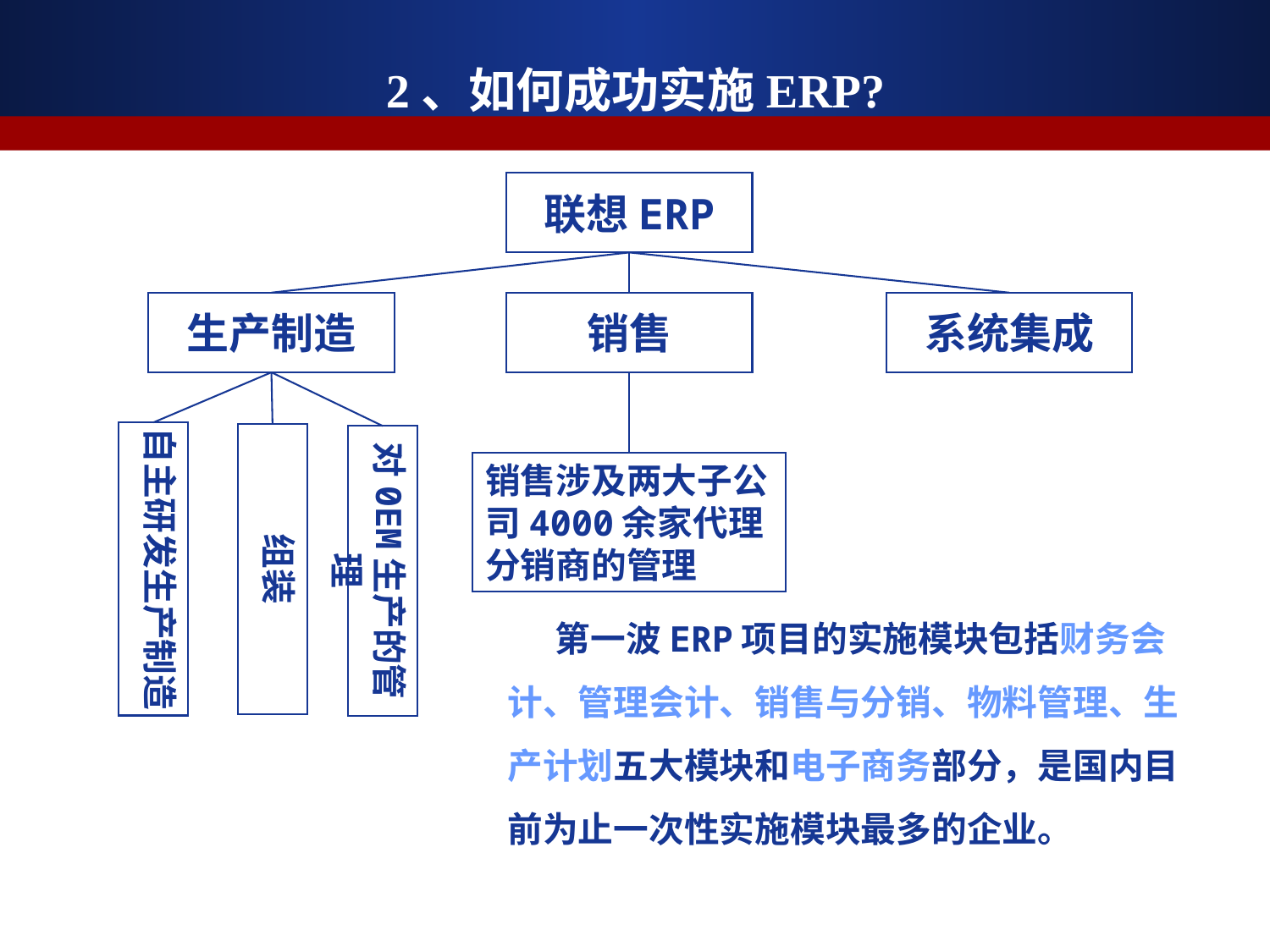

# 2、如何成功实施ERP?
联想ERP
生产制造
销售
系统集成
自主研发生产制造
组装
对0EM生产的管理
销售涉及两大子公司4000余家代理分销商的管理
     第一波ERP项目的实施模块包括财务会计、管理会计、销售与分销、物料管理、生产计划五大模块和电子商务部分，是国内目前为止一次性实施模块最多的企业。